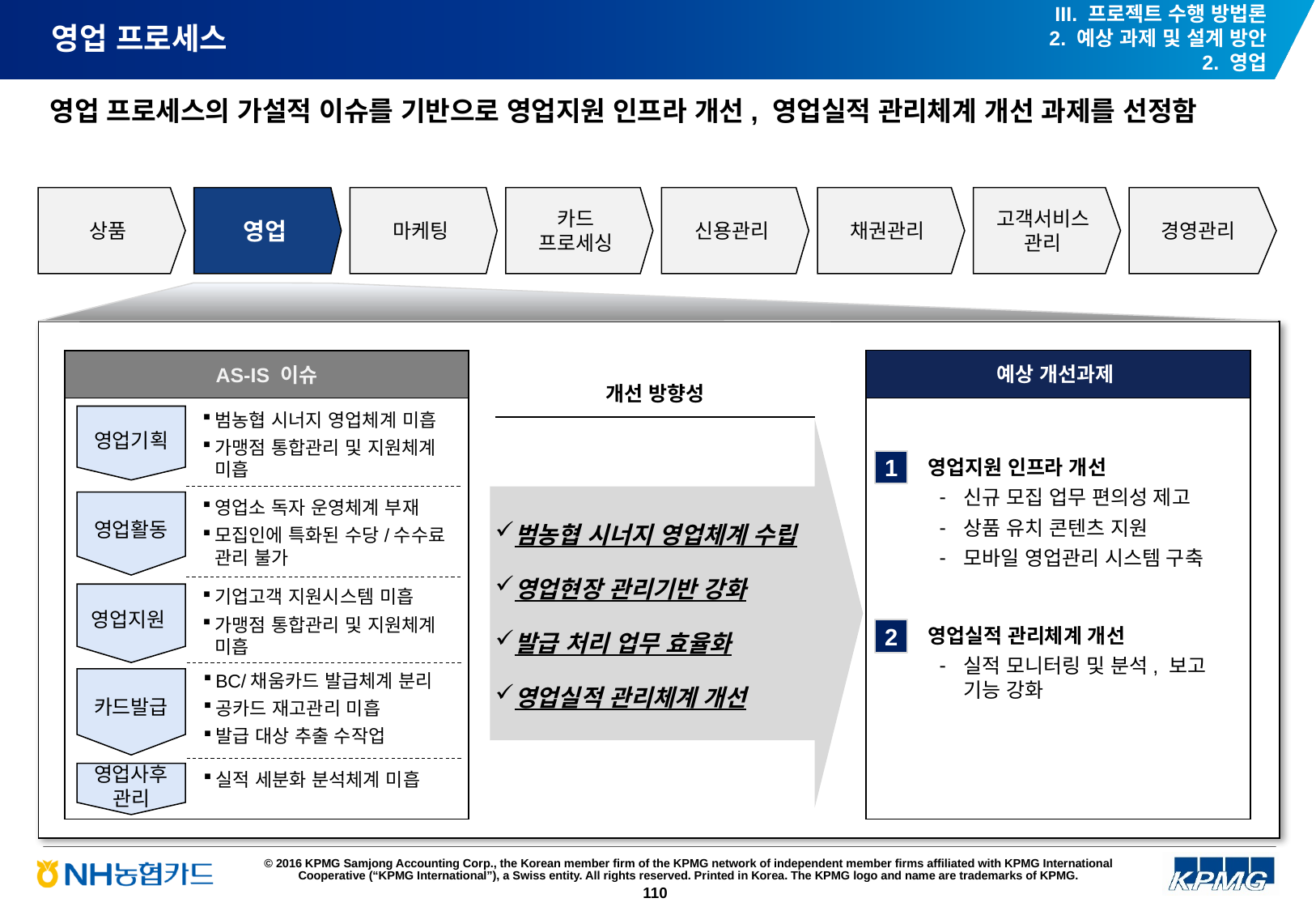

III. 프로젝트 수행 방법론
2. 예상 과제 및 설계 방안
2. 영업
# 영업 프로세스
영업 프로세스의 가설적 이슈를 기반으로 영업지원 인프라 개선, 영업실적 관리체계 개선 과제를 선정함
상품
영업
마케팅
카드
프로세싱
신용관리
채권관리
고객서비스 관리
경영관리

예상 개선과제

AS-IS 이슈

개선 방향성

범농협 시너지 영업체계 수립
영업현장 관리기반 강화
발급 처리 업무 효율화
영업실적 관리체계 개선
영업기획
범농협 시너지 영업체계 미흡
가맹점 통합관리 및 지원체계 미흡
영업지원 인프라 개선
신규 모집 업무 편의성 제고
상품 유치 콘텐츠 지원
모바일 영업관리 시스템 구축
1
영업활동
영업소 독자 운영체계 부재
모집인에 특화된 수당/수수료 관리 불가
영업지원
기업고객 지원시스템 미흡
가맹점 통합관리 및 지원체계 미흡
영업실적 관리체계 개선
실적 모니터링 및 분석, 보고 기능 강화
2
카드발급
BC/채움카드 발급체계 분리
공카드 재고관리 미흡
발급 대상 추출 수작업
영업사후
관리
실적 세분화 분석체계 미흡